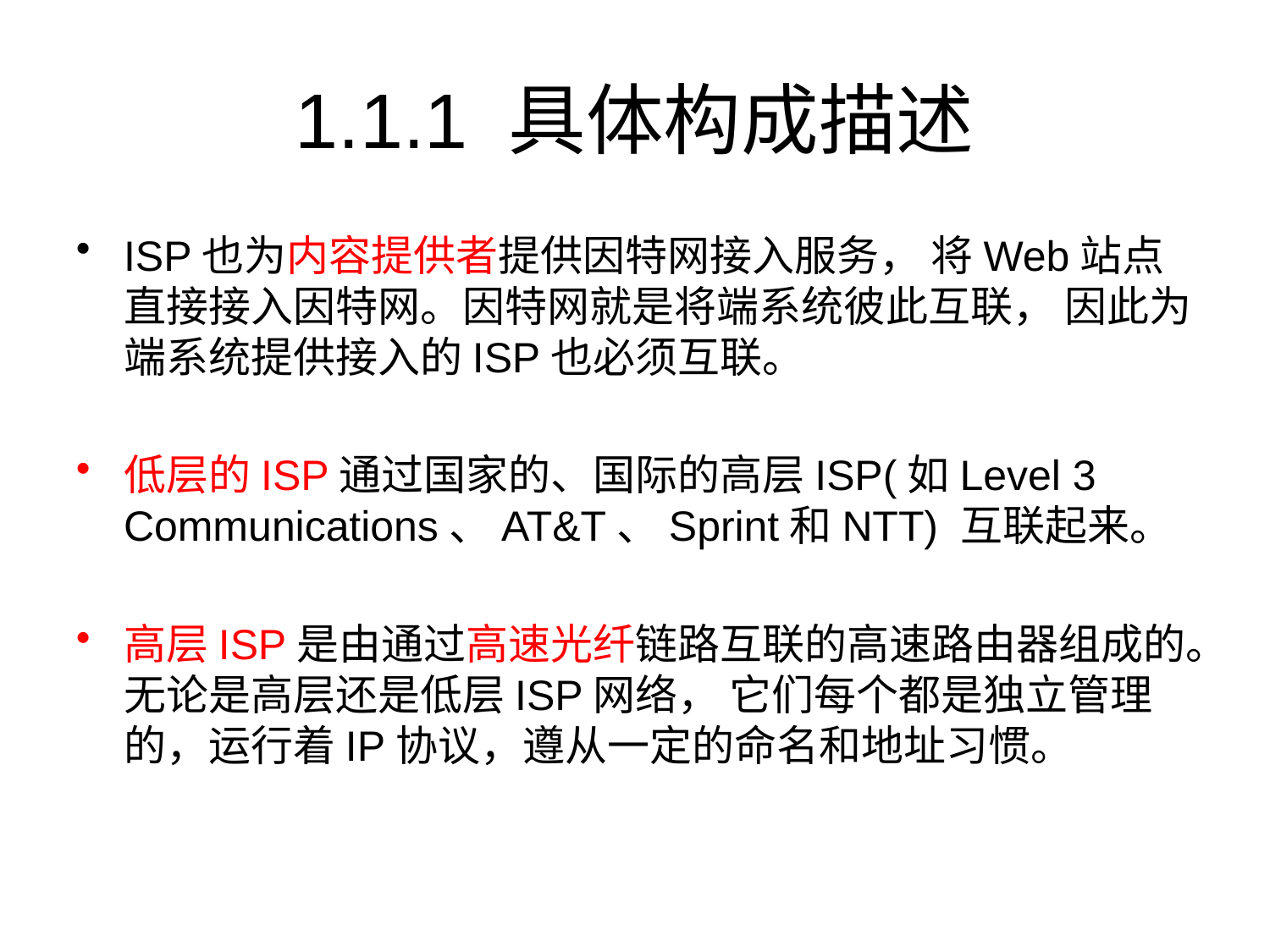

# 1.1.1 具体构成描述
ISP也为内容提供者提供因特网接入服务， 将Web站点直接接入因特网。因特网就是将端系统彼此互联， 因此为端系统提供接入的ISP也必须互联。

低层的ISP通过国家的、国际的高层ISP(如Level 3 Communications、AT&T、Sprint和NTT) 互联起来。

高层ISP是由通过高速光纤链路互联的高速路由器组成的。无论是高层还是低层ISP网络， 它们每个都是独立管理的，运行着IP协议，遵从一定的命名和地址习惯。